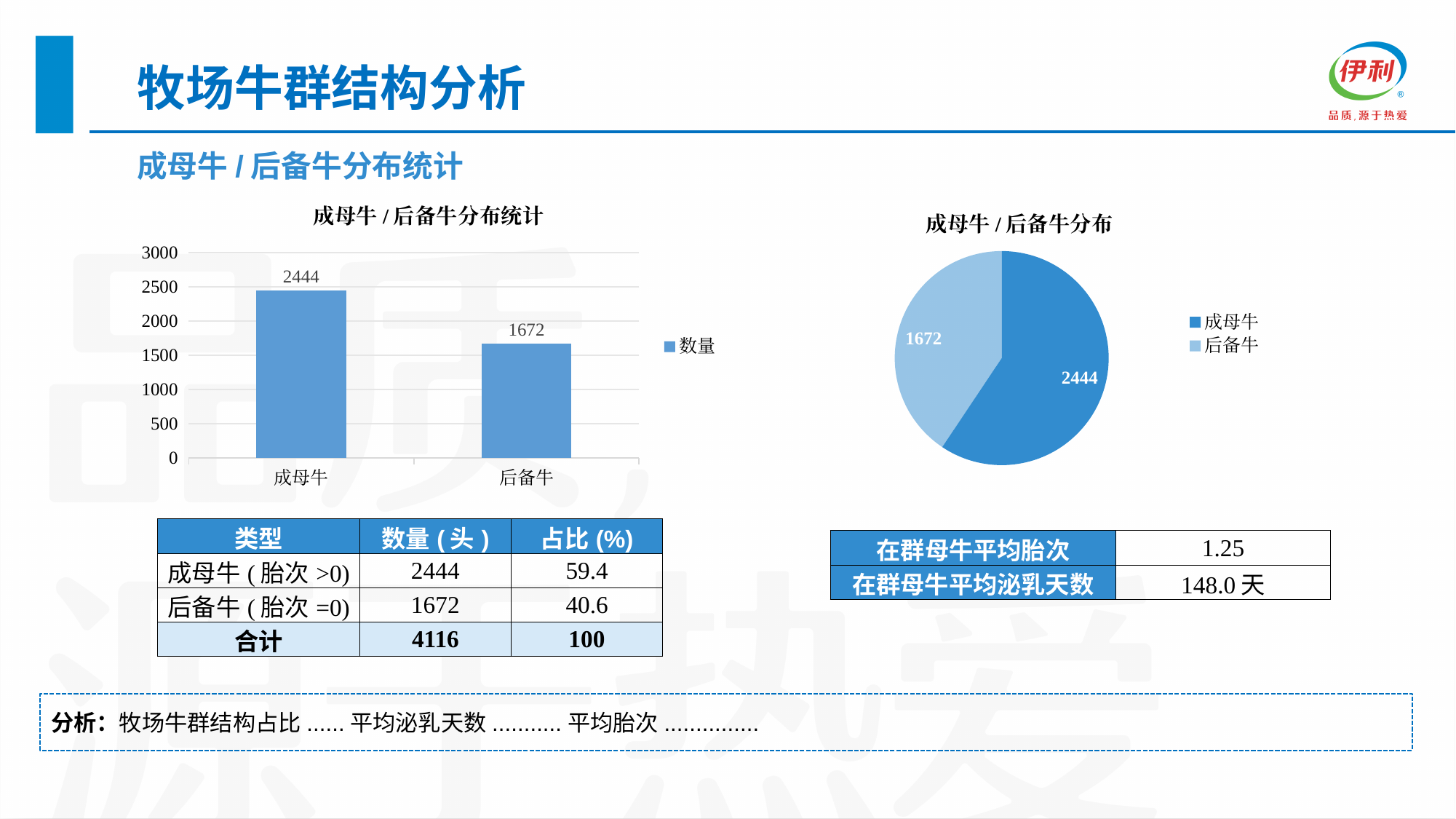

牧场牛群结构分析
成母牛/后备牛分布统计

### Chart: 成母牛/后备牛分布统计

| Category | 数量 |
|---|---|
| 成母牛 | 2444.0 |
| 后备牛 | 1672.0 |

### Chart: 成母牛/后备牛分布

| Category | 数量 |
|---|---|
| 成母牛 | 2444.0 |
| 后备牛 | 1672.0 |
| 类型 | 数量(头) | 占比(%) |
| --- | --- | --- |
| 成母牛(胎次>0) | 2444 | 59.4 |
| 后备牛(胎次=0) | 1672 | 40.6 |
| 合计 | 4116 | 100 |
| 在群母牛平均胎次 | 1.25 |
| --- | --- |
| 在群母牛平均泌乳天数 | 148.0天 |
分析：牧场牛群结构占比......平均泌乳天数...........平均胎次...............